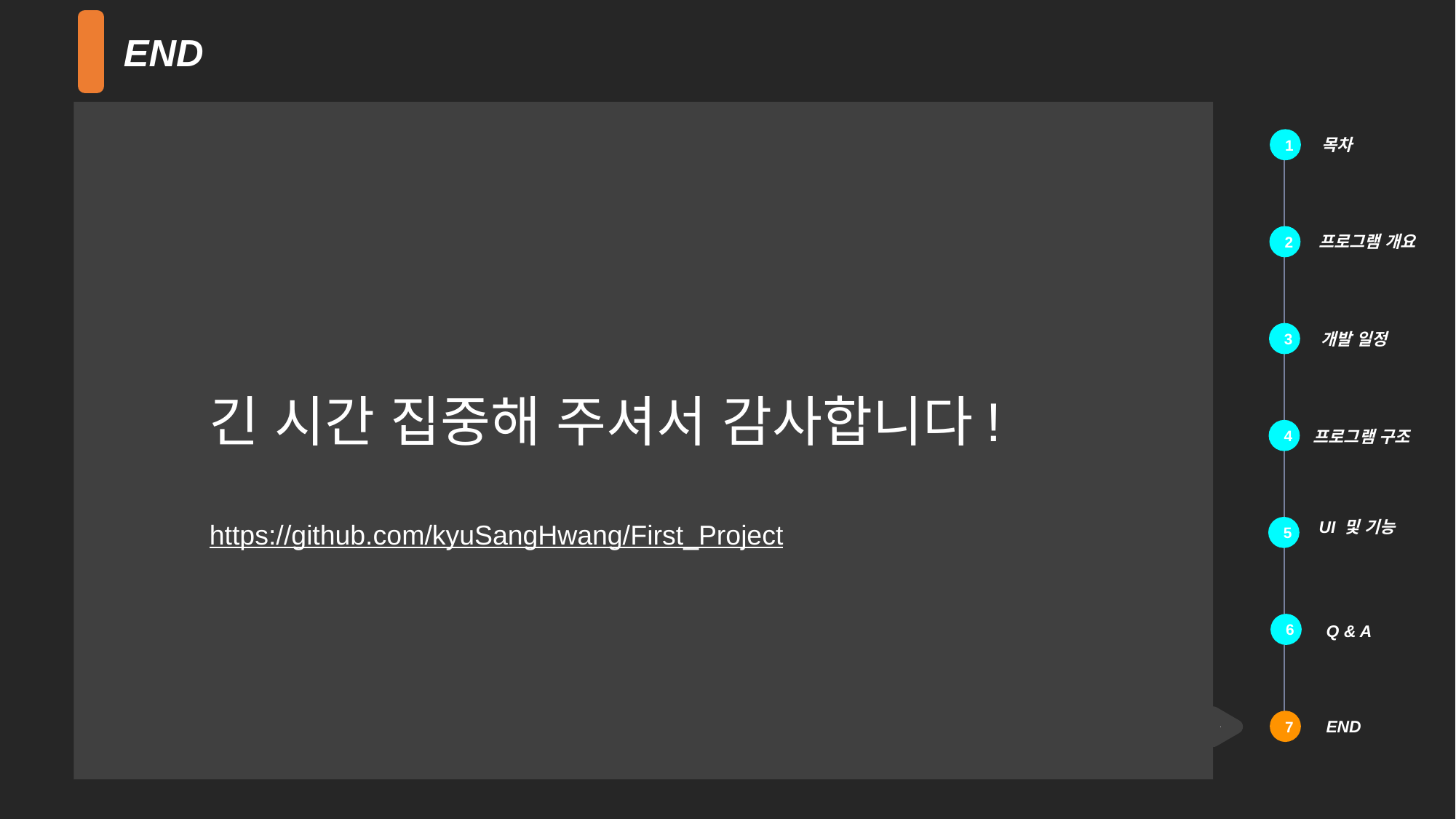

END

목차
1
 프로그램 개요
2
3
 개발 일정
긴 시간 집중해 주셔서 감사합니다!

https://github.com/kyuSangHwang/First_Project
4
 프로그램 구조
 UI 및 기능
5
6
 Q & A
 END
7